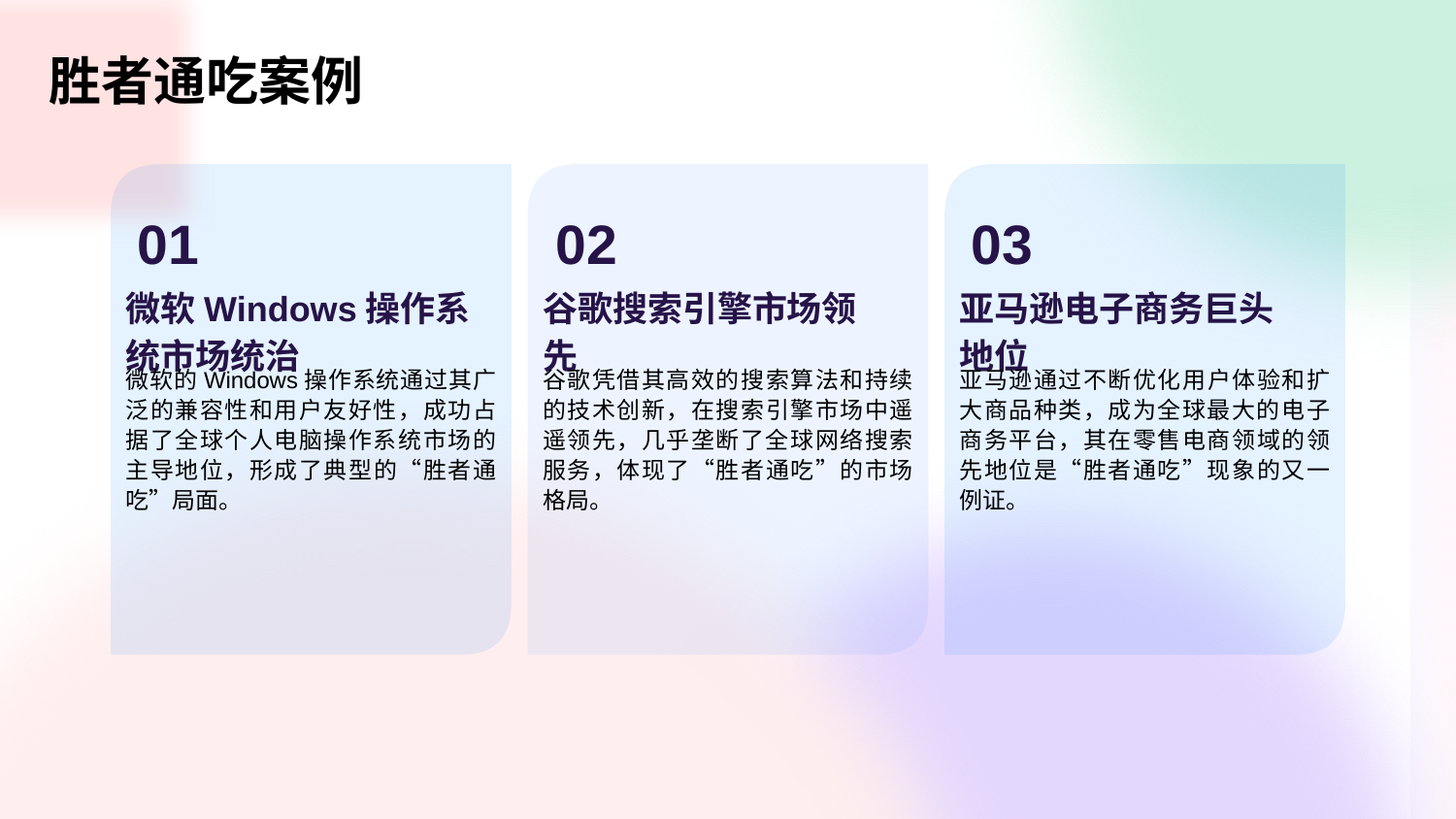

胜者通吃案例

01
02
03
微软Windows操作系统市场统治
谷歌搜索引擎市场领先
亚马逊电子商务巨头地位
微软的Windows操作系统通过其广泛的兼容性和用户友好性，成功占据了全球个人电脑操作系统市场的主导地位，形成了典型的“胜者通吃”局面。
谷歌凭借其高效的搜索算法和持续的技术创新，在搜索引擎市场中遥遥领先，几乎垄断了全球网络搜索服务，体现了“胜者通吃”的市场格局。
亚马逊通过不断优化用户体验和扩大商品种类，成为全球最大的电子商务平台，其在零售电商领域的领先地位是“胜者通吃”现象的又一例证。